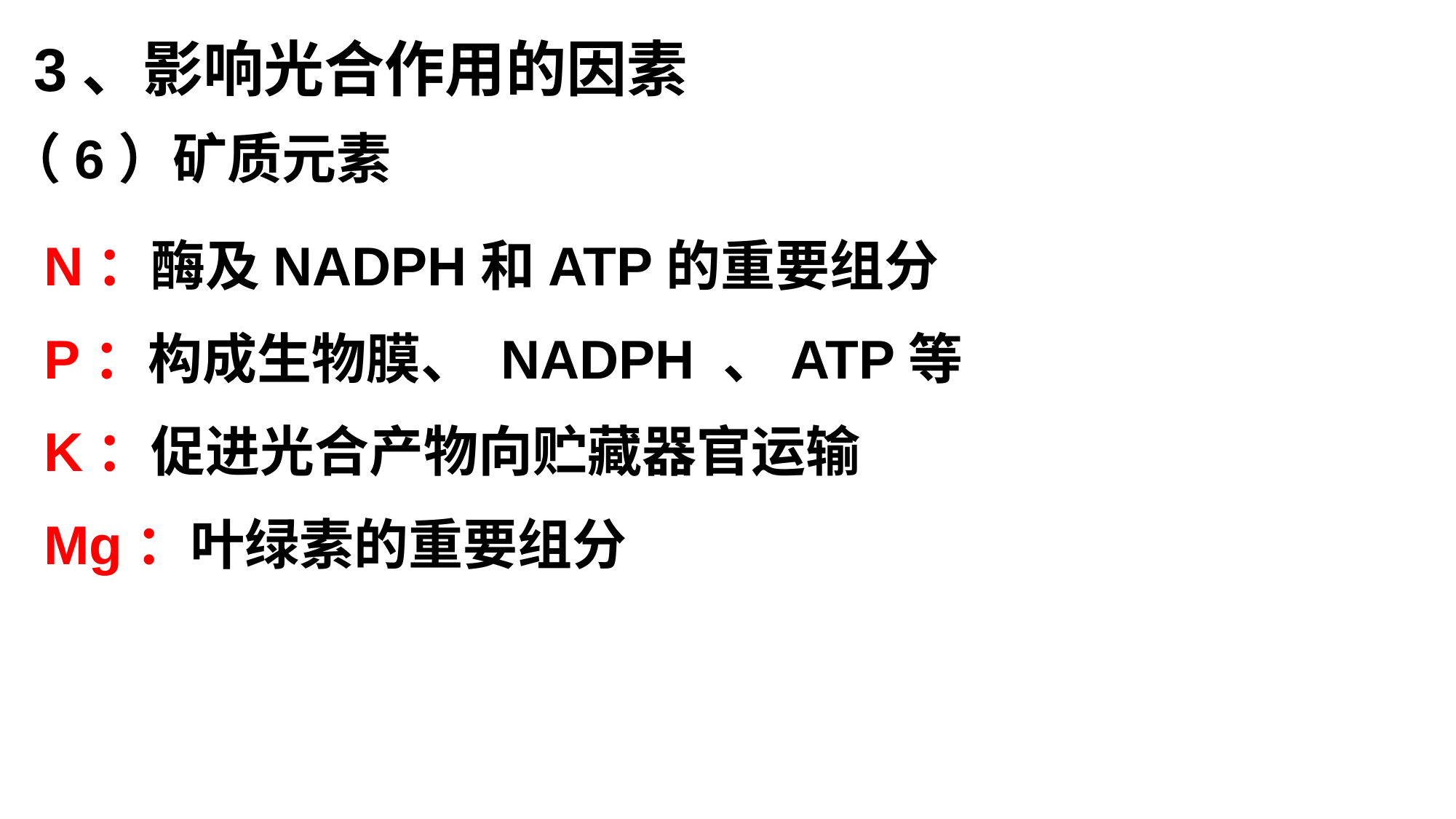

3、影响光合作用的因素
（6）矿质元素
N：酶及NADPH和ATP的重要组分
P：构成生物膜、 NADPH 、ATP等
K：促进光合产物向贮藏器官运输
Mg：叶绿素的重要组分